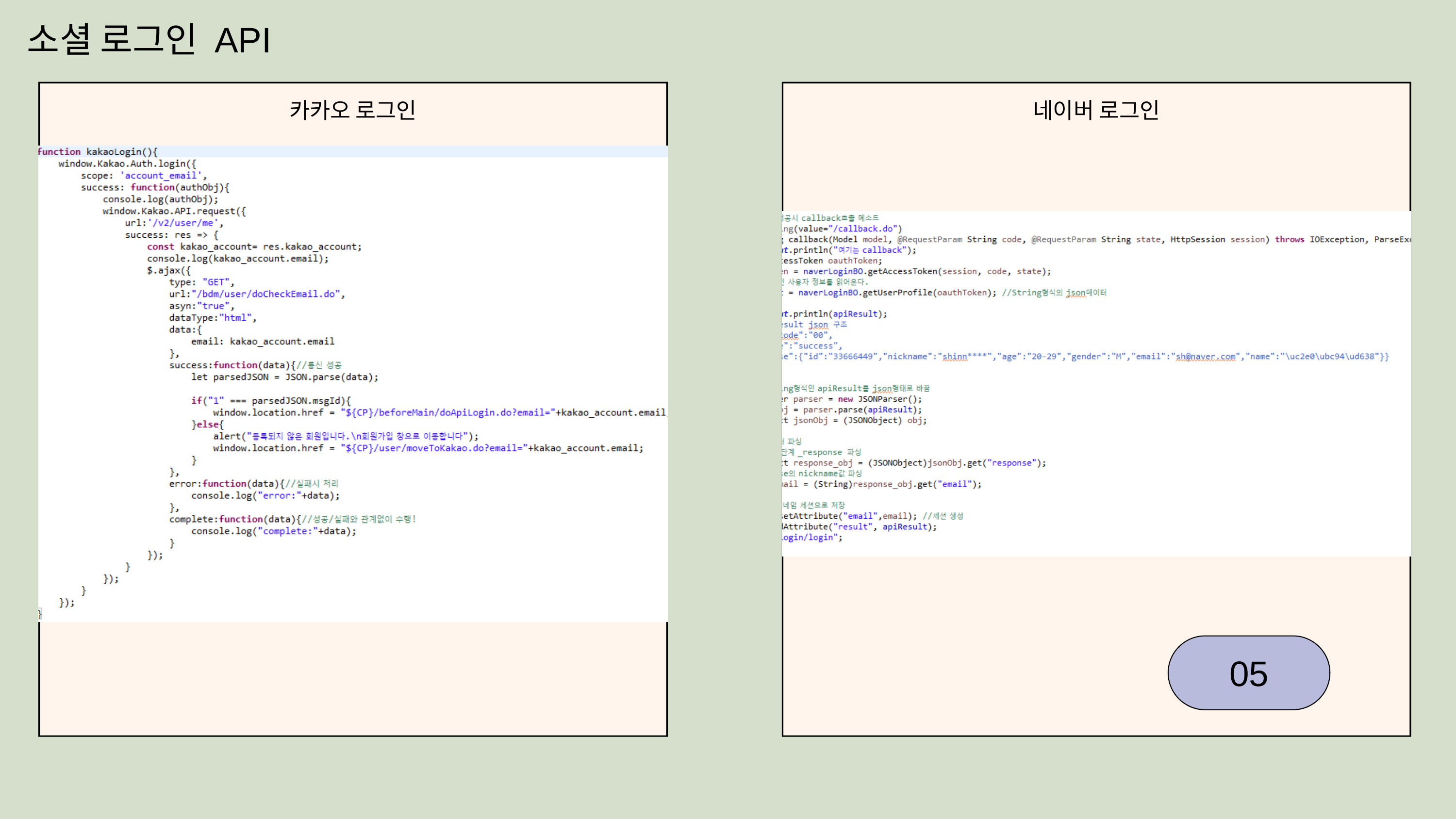

소셜 로그인 API

카카오 로그인
네이버 로그인

05